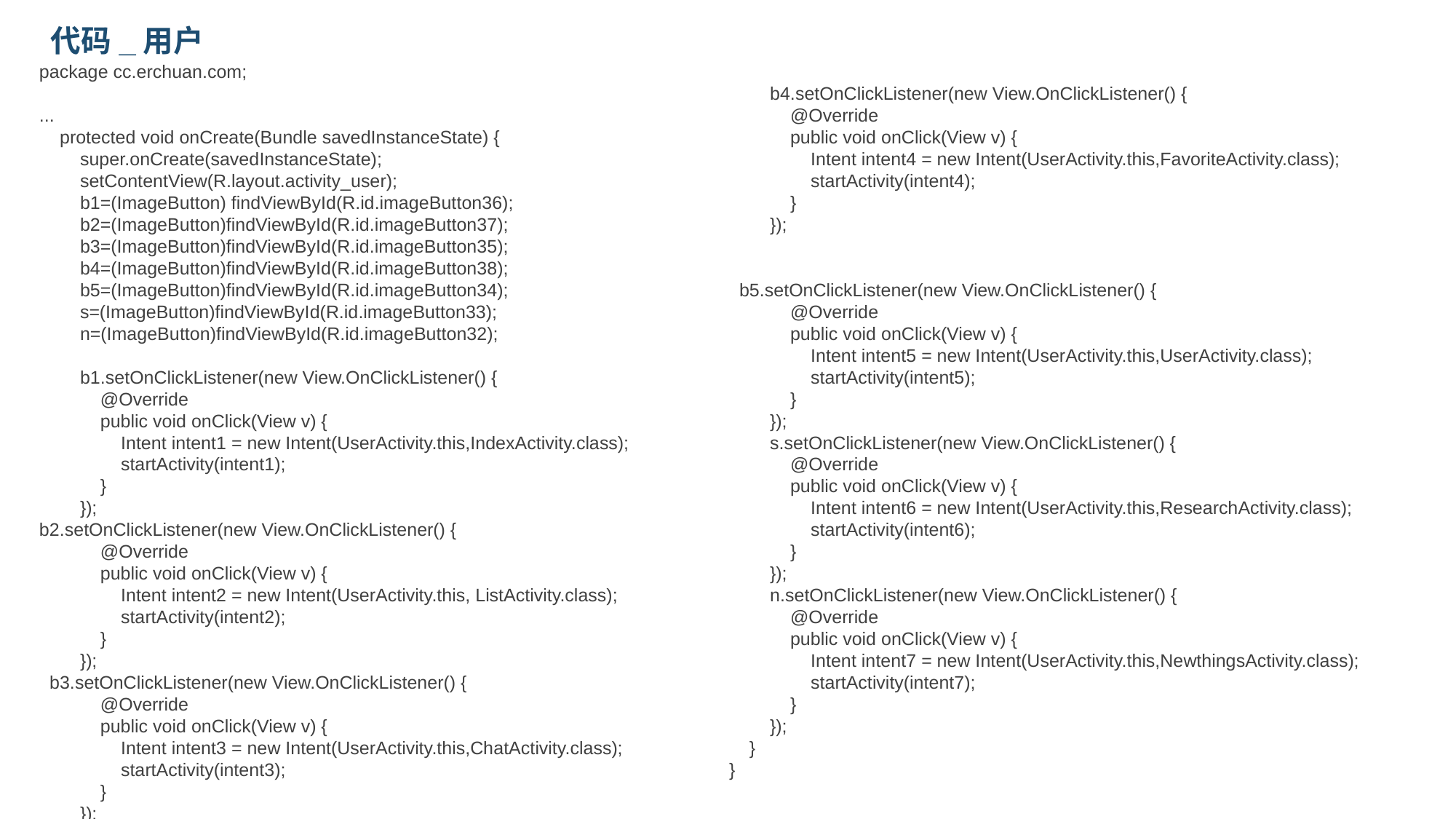

代码_用户
package cc.erchuan.com;

...
    protected void onCreate(Bundle savedInstanceState) {
        super.onCreate(savedInstanceState);
        setContentView(R.layout.activity_user);
        b1=(ImageButton) findViewById(R.id.imageButton36);
        b2=(ImageButton)findViewById(R.id.imageButton37);
        b3=(ImageButton)findViewById(R.id.imageButton35);
        b4=(ImageButton)findViewById(R.id.imageButton38);
        b5=(ImageButton)findViewById(R.id.imageButton34);
        s=(ImageButton)findViewById(R.id.imageButton33);
        n=(ImageButton)findViewById(R.id.imageButton32);

        b1.setOnClickListener(new View.OnClickListener() {
            @Override
            public void onClick(View v) {
                Intent intent1 = new Intent(UserActivity.this,IndexActivity.class);
                startActivity(intent1);
            }
        });
b2.setOnClickListener(new View.OnClickListener() {
            @Override
            public void onClick(View v) {
                Intent intent2 = new Intent(UserActivity.this, ListActivity.class);
                startActivity(intent2);
            }
        });
  b3.setOnClickListener(new View.OnClickListener() {
            @Override
            public void onClick(View v) {
                Intent intent3 = new Intent(UserActivity.this,ChatActivity.class);
                startActivity(intent3);
            }
        });

        b4.setOnClickListener(new View.OnClickListener() {
            @Override
            public void onClick(View v) {
                Intent intent4 = new Intent(UserActivity.this,FavoriteActivity.class);
                startActivity(intent4);
            }
        });

  b5.setOnClickListener(new View.OnClickListener() {
            @Override
            public void onClick(View v) {
                Intent intent5 = new Intent(UserActivity.this,UserActivity.class);
                startActivity(intent5);
            }
        });
        s.setOnClickListener(new View.OnClickListener() {
            @Override
            public void onClick(View v) {
                Intent intent6 = new Intent(UserActivity.this,ResearchActivity.class);
                startActivity(intent6);
            }
        });
        n.setOnClickListener(new View.OnClickListener() {
            @Override
            public void onClick(View v) {
                Intent intent7 = new Intent(UserActivity.this,NewthingsActivity.class);
                startActivity(intent7);
            }
        });
    }
}